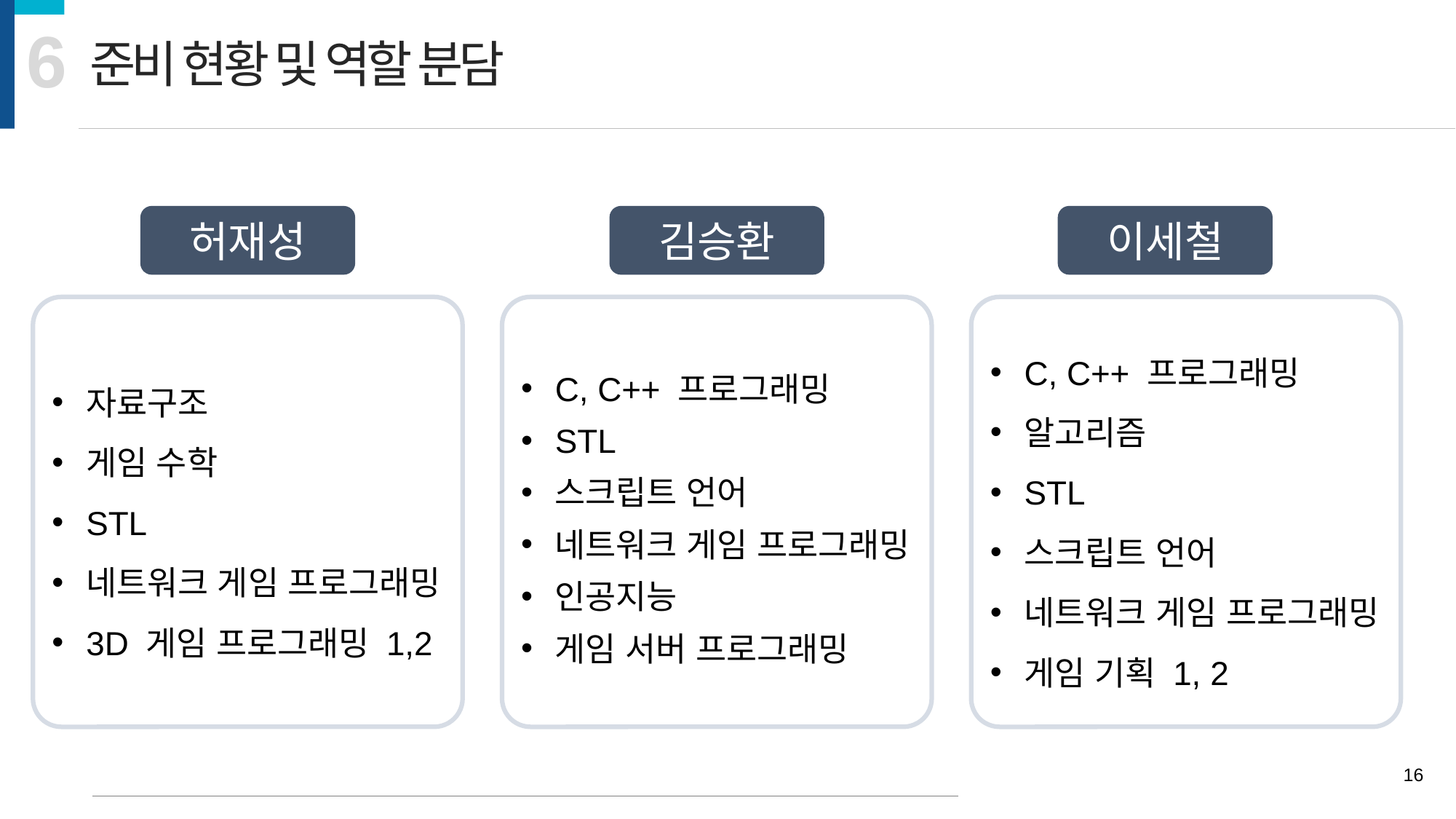

6
준비 현황 및 역할 분담
허재성
김승환
이세철
자료구조
게임 수학
STL
네트워크 게임 프로그래밍
3D 게임 프로그래밍 1,2
C, C++ 프로그래밍
STL
스크립트 언어
네트워크 게임 프로그래밍
인공지능
게임 서버 프로그래밍
C, C++ 프로그래밍
알고리즘
STL
스크립트 언어
네트워크 게임 프로그래밍
게임 기획 1, 2
16